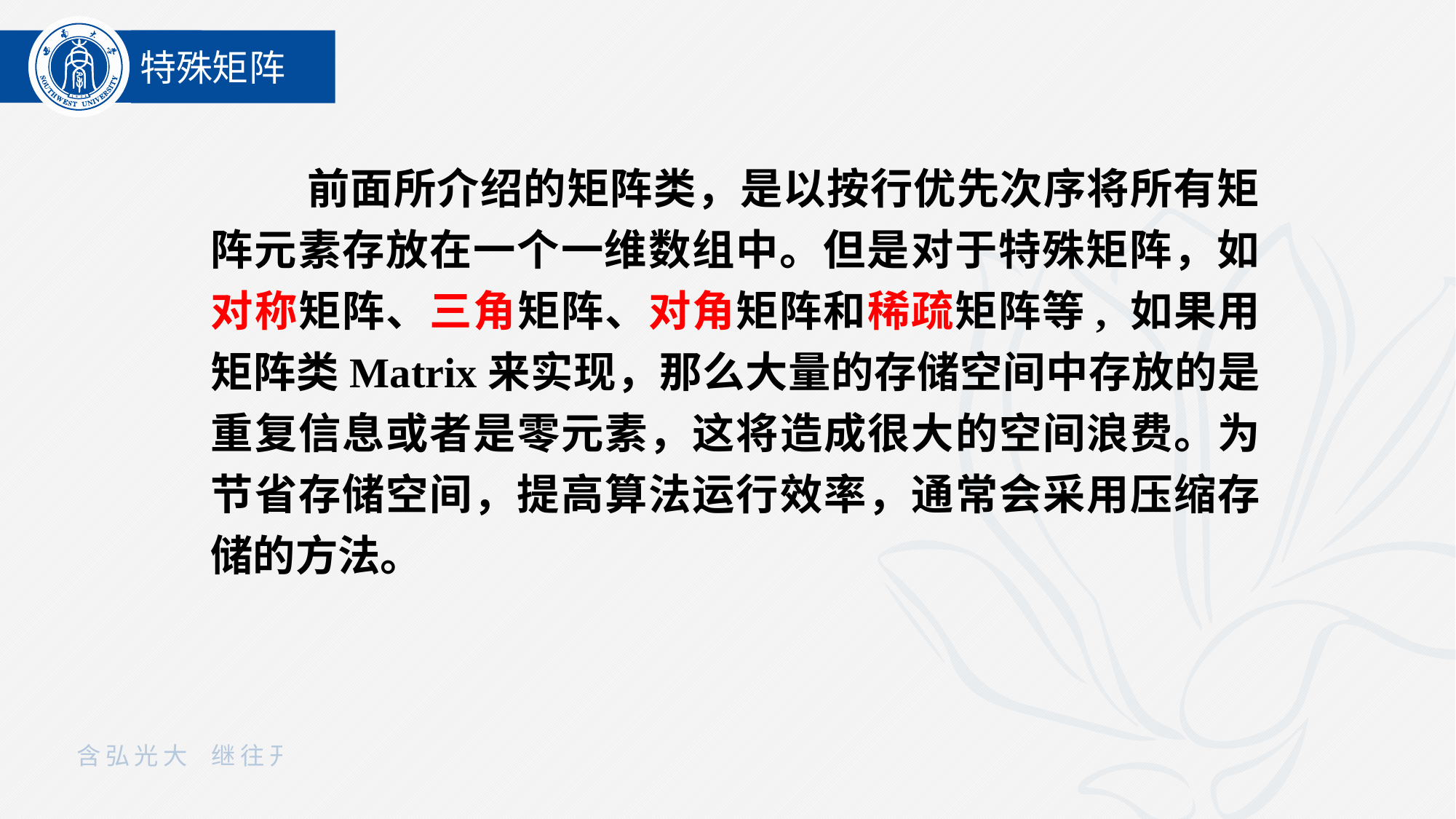

特殊矩阵
        前面所介绍的矩阵类，是以按行优先次序将所有矩阵元素存放在一个一维数组中。但是对于特殊矩阵，如对称矩阵、三角矩阵、对角矩阵和稀疏矩阵等, 如果用矩阵类Matrix来实现，那么大量的存储空间中存放的是重复信息或者是零元素，这将造成很大的空间浪费。为节省存储空间，提高算法运行效率，通常会采用压缩存储的方法。